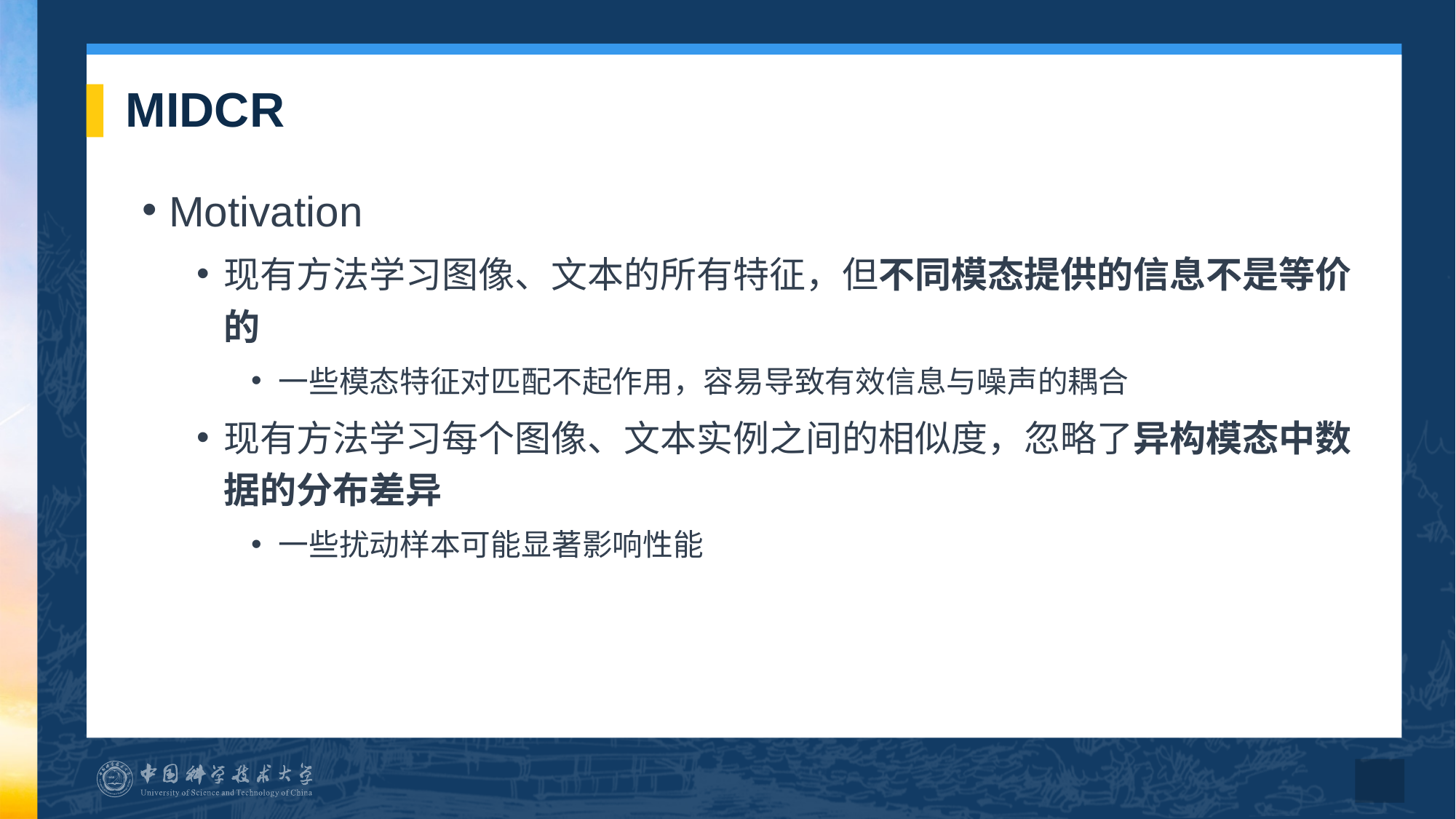

# MIDCR
Motivation
现有方法学习图像、文本的所有特征，但不同模态提供的信息不是等价的
一些模态特征对匹配不起作用，容易导致有效信息与噪声的耦合
现有方法学习每个图像、文本实例之间的相似度，忽略了异构模态中数据的分布差异
一些扰动样本可能显著影响性能

43